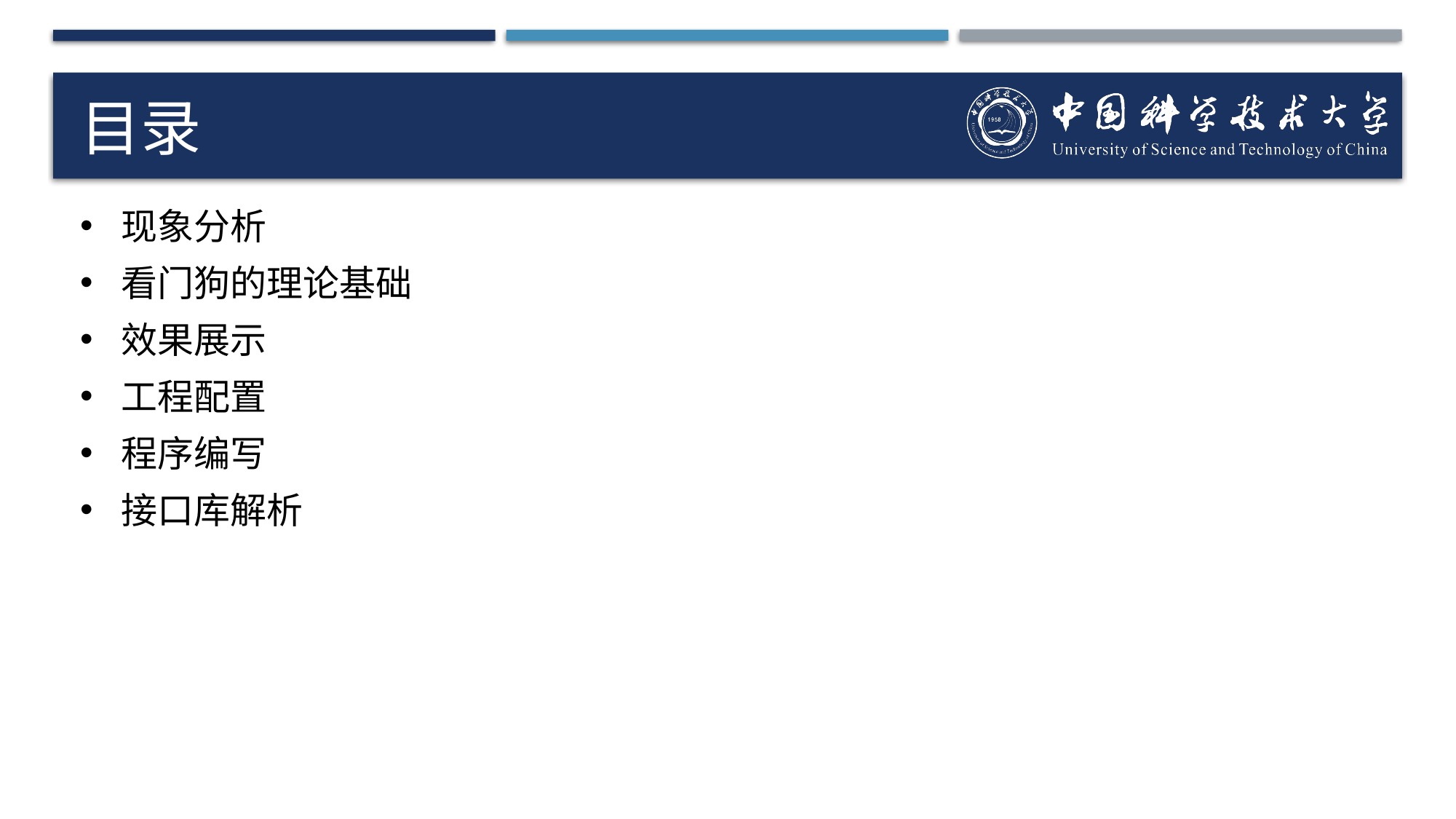

# 目录
现象分析
看门狗的理论基础
效果展示
工程配置
程序编写
接口库解析